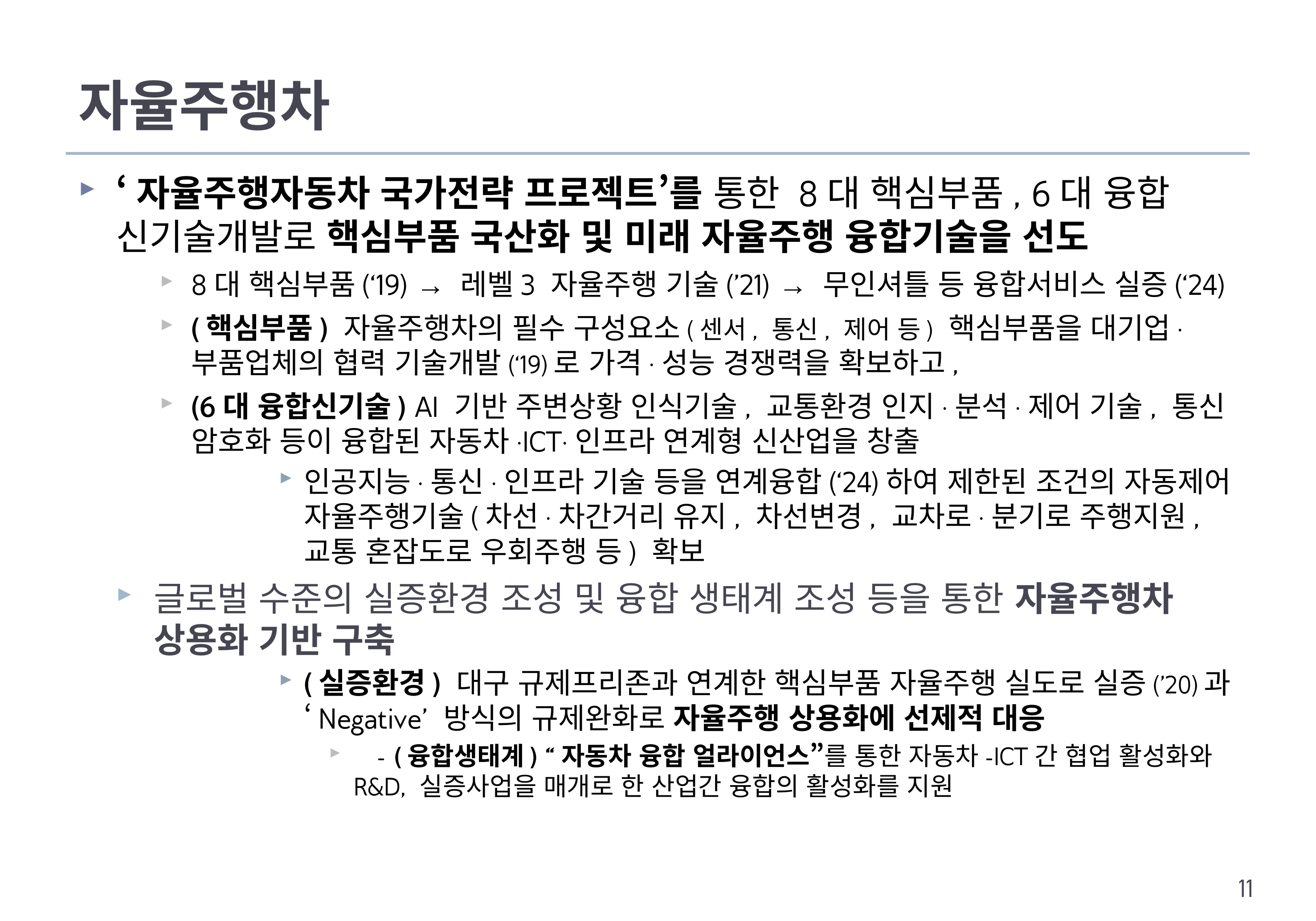

# 자율주행차
‘자율주행자동차 국가전략 프로젝트’를 통한 8대 핵심부품, 6대 융합 신기술개발로 핵심부품 국산화 및 미래 자율주행 융합기술을 선도
8대 핵심부품(‘19) → 레벨3 자율주행 기술(’21) → 무인셔틀 등 융합서비스 실증(‘24)
(핵심부품) 자율주행차의 필수 구성요소(센서, 통신, 제어 등) 핵심부품을 대기업·부품업체의 협력 기술개발(‘19)로 가격·성능 경쟁력을 확보하고,
(6대 융합신기술) AI 기반 주변상황 인식기술, 교통환경 인지·분석·제어 기술, 통신 암호화 등이 융합된 자동차·ICT·인프라 연계형 신산업을 창출
인공지능·통신·인프라 기술 등을 연계융합(‘24)하여 제한된 조건의 자동제어 자율주행기술(차선·차간거리 유지, 차선변경, 교차로·분기로 주행지원, 교통 혼잡도로 우회주행 등) 확보
글로벌 수준의 실증환경 조성 및 융합 생태계 조성 등을 통한 자율주행차 상용화 기반 구축
(실증환경) 대구 규제프리존과 연계한 핵심부품 자율주행 실도로 실증(’20)과 ‘Negative’ 방식의 규제완화로 자율주행 상용화에 선제적 대응
   - (융합생태계) “자동차 융합 얼라이언스”를 통한 자동차-ICT간 협업 활성화와 R&D, 실증사업을 매개로 한 산업간 융합의 활성화를 지원
11